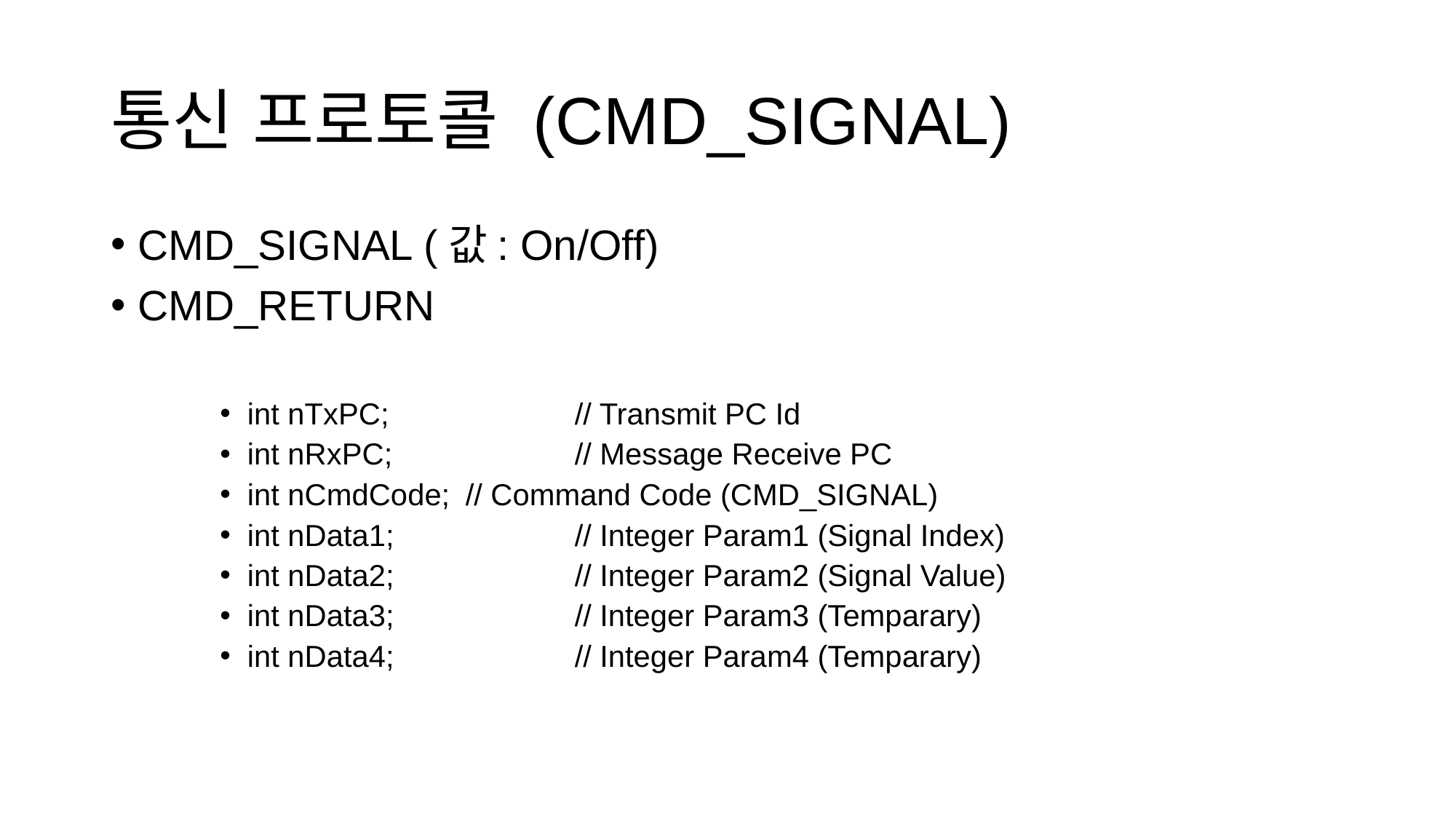

# 통신 프로토콜 (CMD_SIGNAL)
CMD_SIGNAL (값: On/Off)
CMD_RETURN

int nTxPC;		// Transmit PC Id
int nRxPC;		// Message Receive PC
int nCmdCode;	// Command Code (CMD_SIGNAL)
int nData1;		// Integer Param1 (Signal Index)
int nData2;		// Integer Param2 (Signal Value)
int nData3;		// Integer Param3 (Temparary)
int nData4;		// Integer Param4 (Temparary)